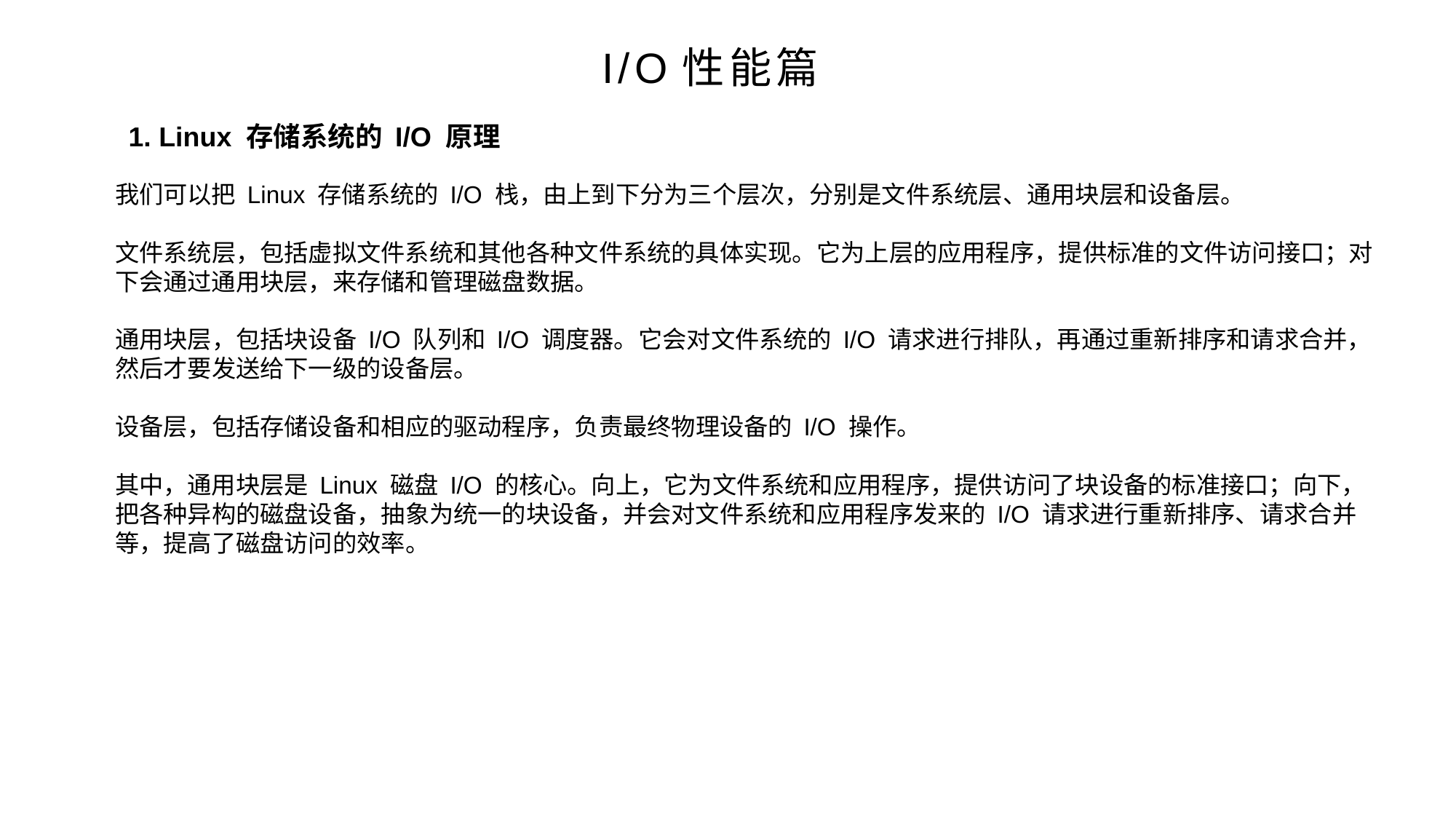

I/O性能篇
1. Linux 存储系统的 I/O 原理
我们可以把 Linux 存储系统的 I/O 栈，由上到下分为三个层次，分别是文件系统层、通用块层和设备层。

文件系统层，包括虚拟文件系统和其他各种文件系统的具体实现。它为上层的应用程序，提供标准的文件访问接口；对下会通过通用块层，来存储和管理磁盘数据。

通用块层，包括块设备 I/O 队列和 I/O 调度器。它会对文件系统的 I/O 请求进行排队，再通过重新排序和请求合并，然后才要发送给下一级的设备层。

设备层，包括存储设备和相应的驱动程序，负责最终物理设备的 I/O 操作。

其中，通用块层是 Linux 磁盘 I/O 的核心。向上，它为文件系统和应用程序，提供访问了块设备的标准接口；向下，把各种异构的磁盘设备，抽象为统一的块设备，并会对文件系统和应用程序发来的 I/O 请求进行重新排序、请求合并等，提高了磁盘访问的效率。